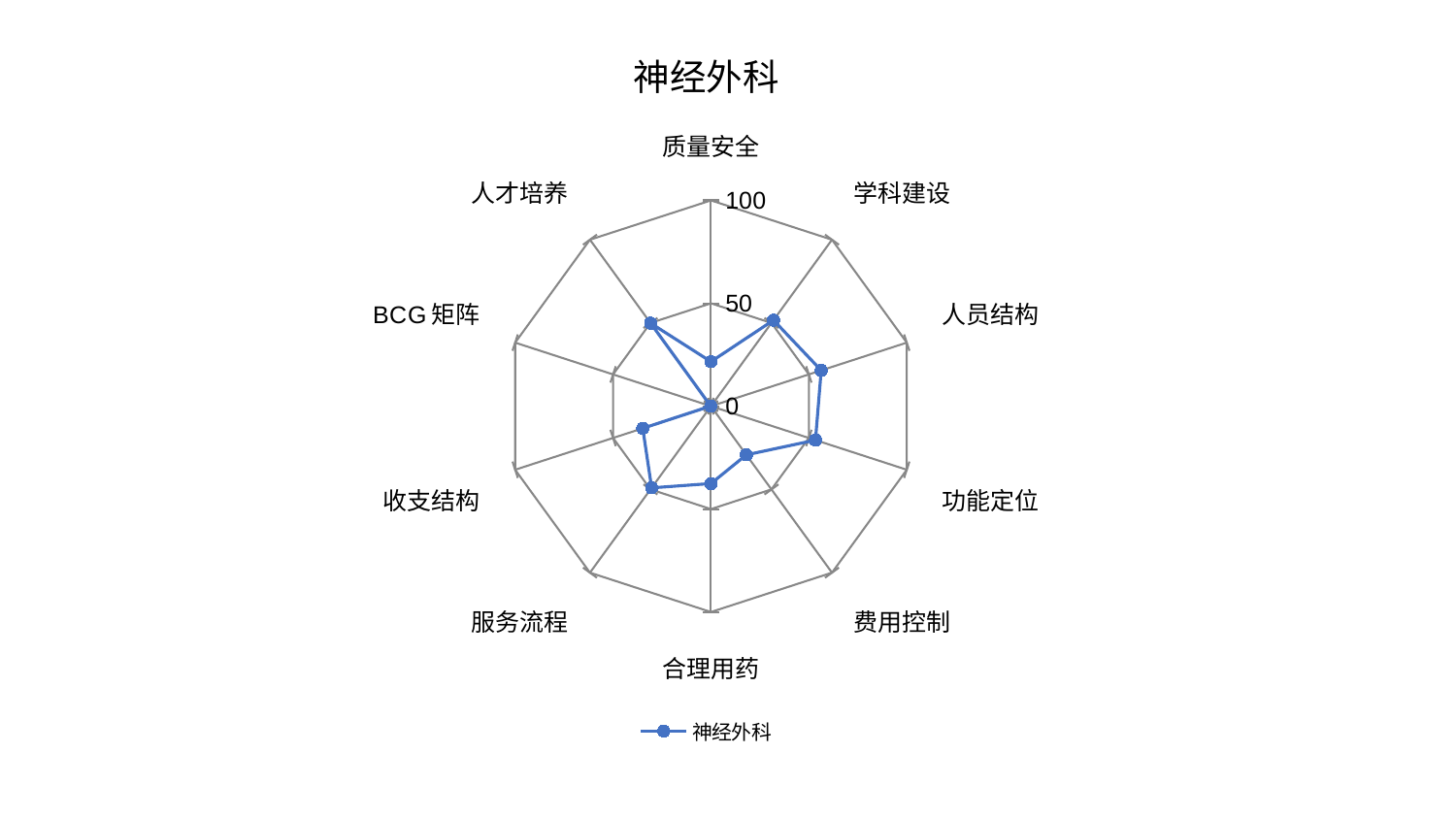

### Chart: 神经外科

| Category | 神经外科 |
|---|---|
| 质量安全 | 21.634978184612372 |
| 学科建设 | 51.684581106344424 |
| 人员结构 | 56.293750494629634 |
| 功能定位 | 53.36727763823995 |
| 费用控制 | 29.241630560209515 |
| 合理用药 | 37.59378500056146 |
| 服务流程 | 49.04624085622382 |
| 收支结构 | 34.854485422316095 |
| BCG矩阵 | 0.1212892119725774 |
| 人才培养 | 49.88474222772399 |
118